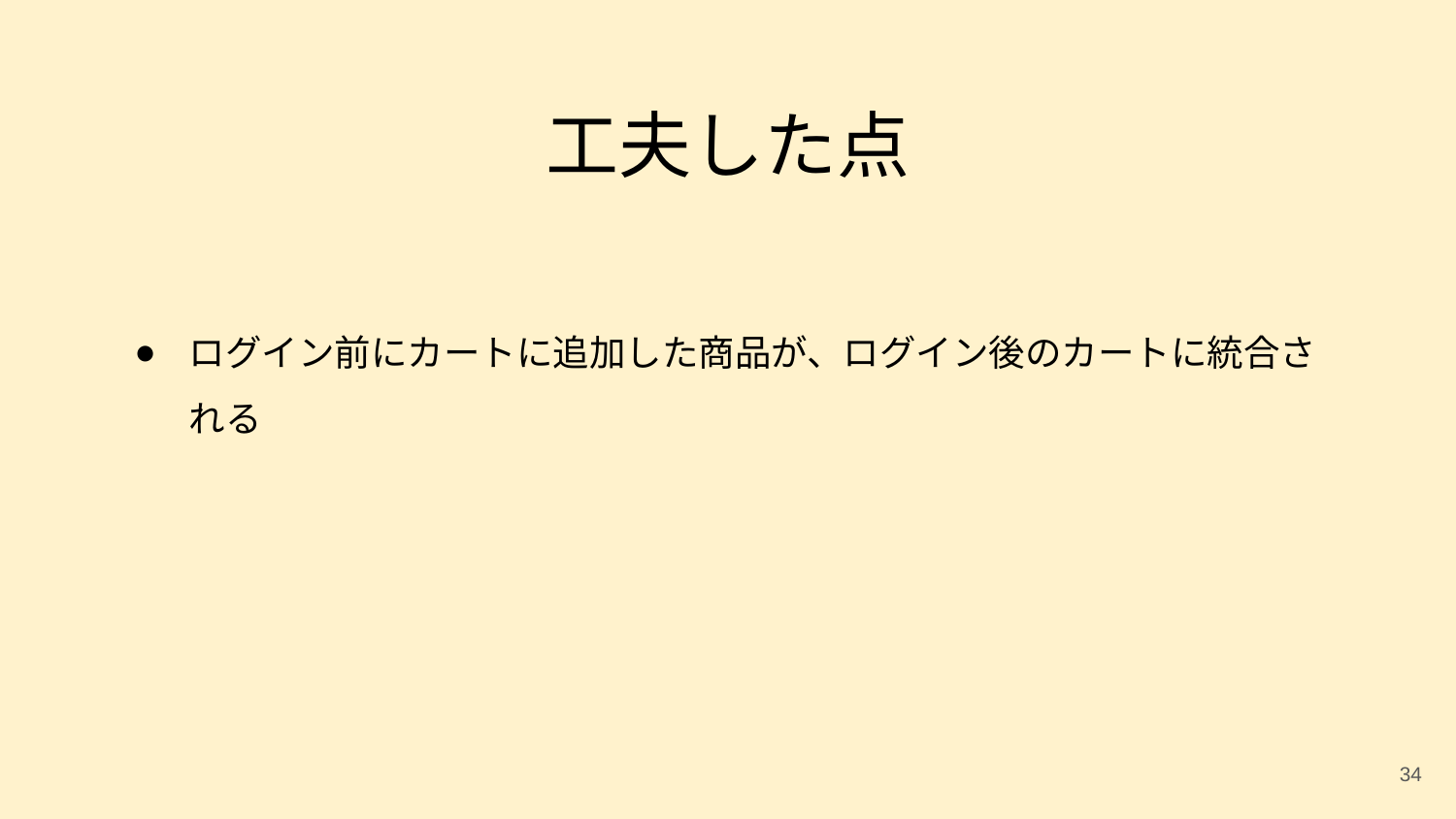

# 工夫した点
ログイン前にカートに追加した商品が、ログイン後のカートに統合される
34